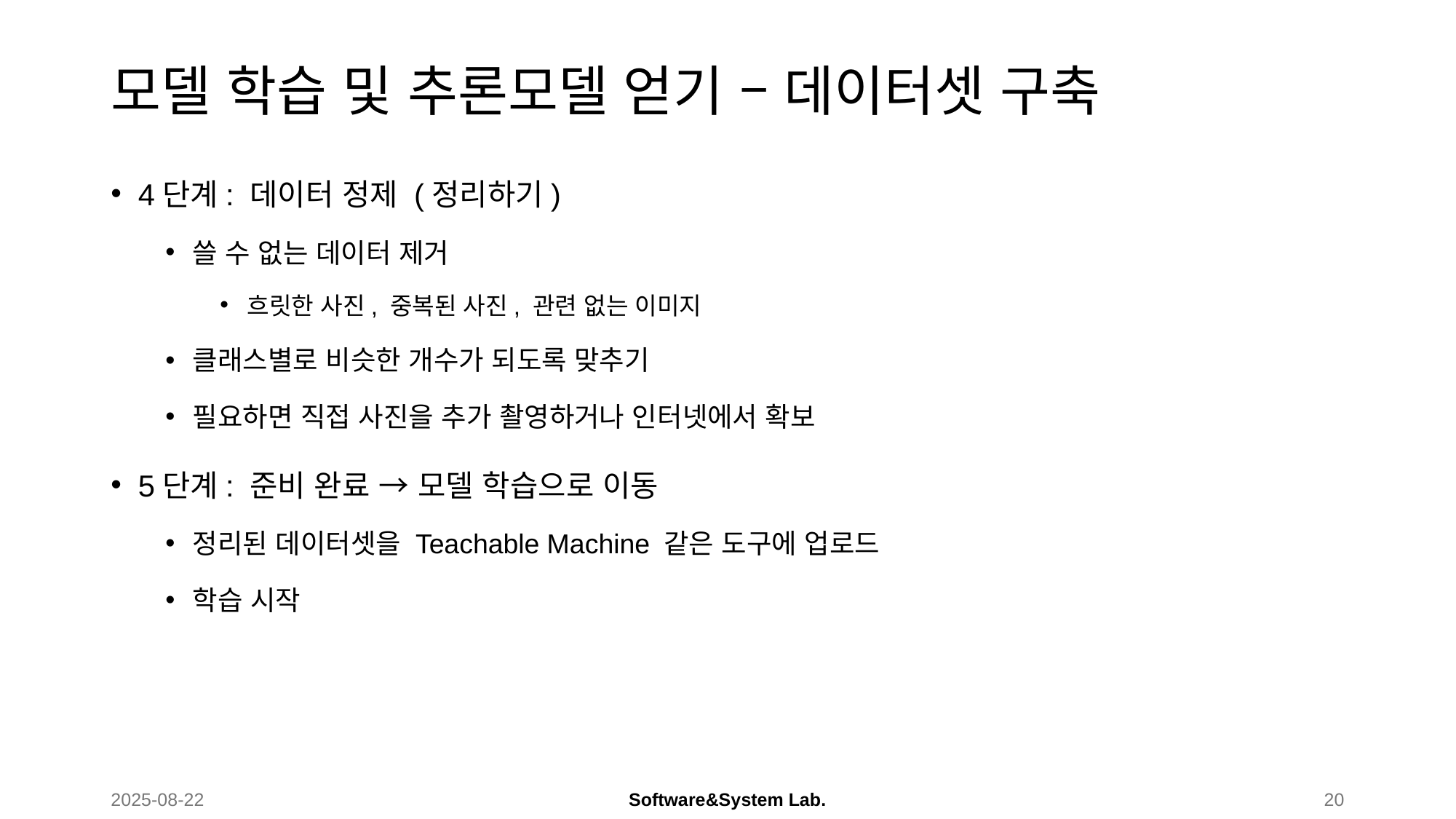

# 모델 학습 및 추론모델 얻기 – 데이터셋 구축
4단계: 데이터 정제 (정리하기)
쓸 수 없는 데이터 제거
흐릿한 사진, 중복된 사진, 관련 없는 이미지
클래스별로 비슷한 개수가 되도록 맞추기
필요하면 직접 사진을 추가 촬영하거나 인터넷에서 확보
5단계: 준비 완료 → 모델 학습으로 이동
정리된 데이터셋을 Teachable Machine 같은 도구에 업로드
학습 시작
2025-08-22
Software&System Lab.
20